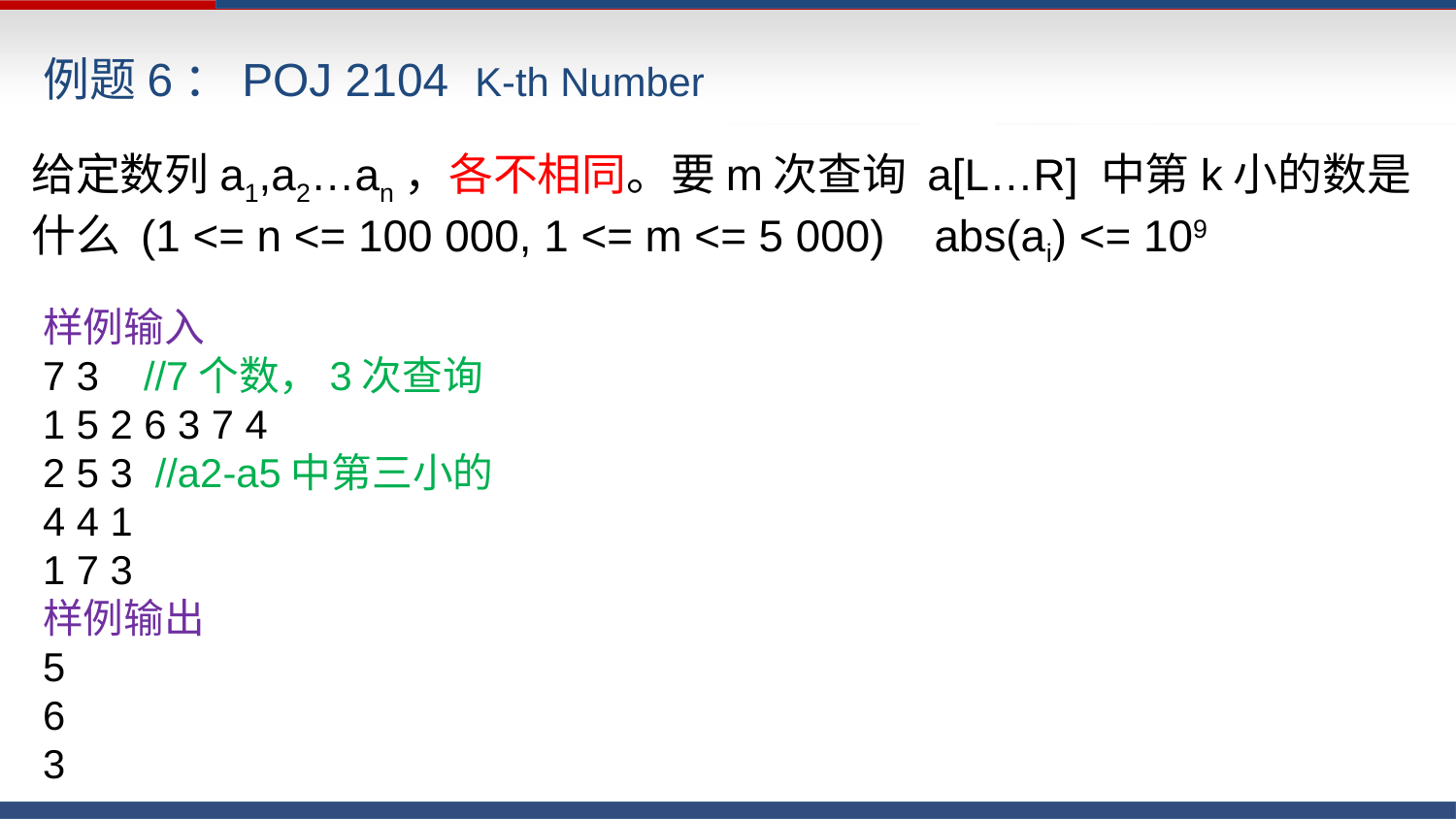

例题6：POJ 2104  K-th Number
给定数列a1,a2…an，各不相同。要m次查询 a[L…R] 中第k小的数是什么 (1 <= n <= 100 000, 1 <= m <= 5 000)    abs(ai) <= 109

样例输入
7 3    //7个数，3次查询
1 5 2 6 3 7 4
2 5 3  //a2-a5中第三小的
4 4 1
1 7 3
样例输出
5
6
3